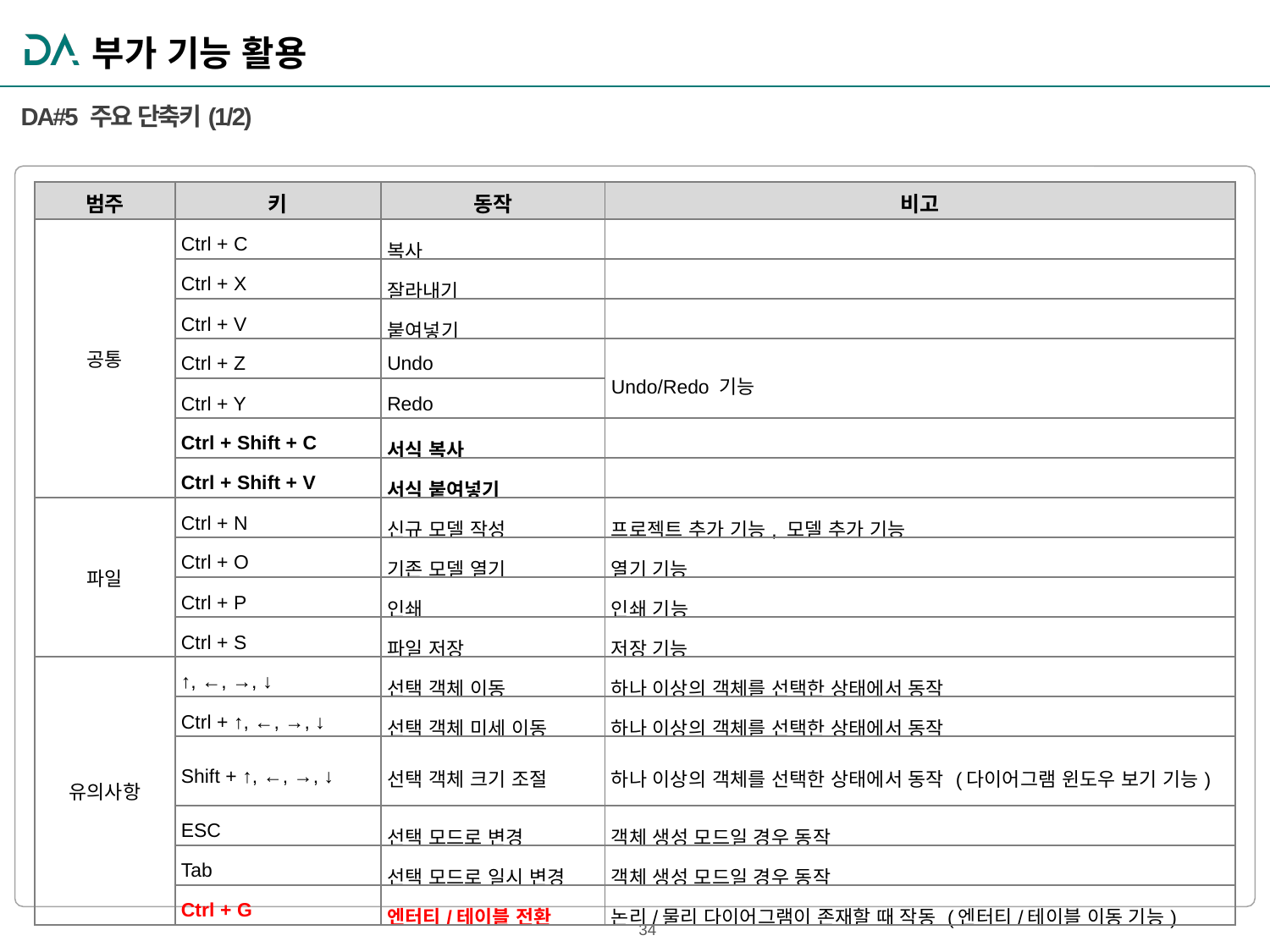

부가 기능 활용
DA#5 주요 단축키(1/2)
| 범주 | 키 | 동작 | 비고 |
| --- | --- | --- | --- |
| 공통 | Ctrl + C | 복사 |  |
|  | Ctrl + X | 잘라내기 |  |
|  | Ctrl + V | 붙여넣기 |  |
|  | Ctrl + Z | Undo | Undo/Redo 기능 |
|  | Ctrl + Y | Redo |  |
|  | Ctrl + Shift + C | 서식 복사 |  |
|  | Ctrl + Shift + V | 서식 붙여넣기 |  |
| 파일 | Ctrl + N | 신규 모델 작성 | 프로젝트 추가 기능, 모델 추가 기능 |
|  | Ctrl + O | 기존 모델 열기 | 열기 기능 |
|  | Ctrl + P | 인쇄 | 인쇄 기능 |
|  | Ctrl + S | 파일 저장 | 저장 기능 |
| 유의사항 | ↑, ←, →, ↓ | 선택 객체 이동 | 하나 이상의 객체를 선택한 상태에서 동작 |
|  | Ctrl + ↑, ←, →, ↓ | 선택 객체 미세 이동 | 하나 이상의 객체를 선택한 상태에서 동작 |
|  | Shift + ↑, ←, →, ↓ | 선택 객체 크기 조절 | 하나 이상의 객체를 선택한 상태에서 동작 (다이어그램 윈도우 보기 기능) |
|  | ESC | 선택 모드로 변경 | 객체 생성 모드일 경우 동작 |
|  | Tab | 선택 모드로 일시 변경 | 객체 생성 모드일 경우 동작 |
|  | Ctrl + G | 엔터티/테이블 전환 | 논리/물리 다이어그램이 존재할 때 작동 (엔터티/테이블 이동 기능) |